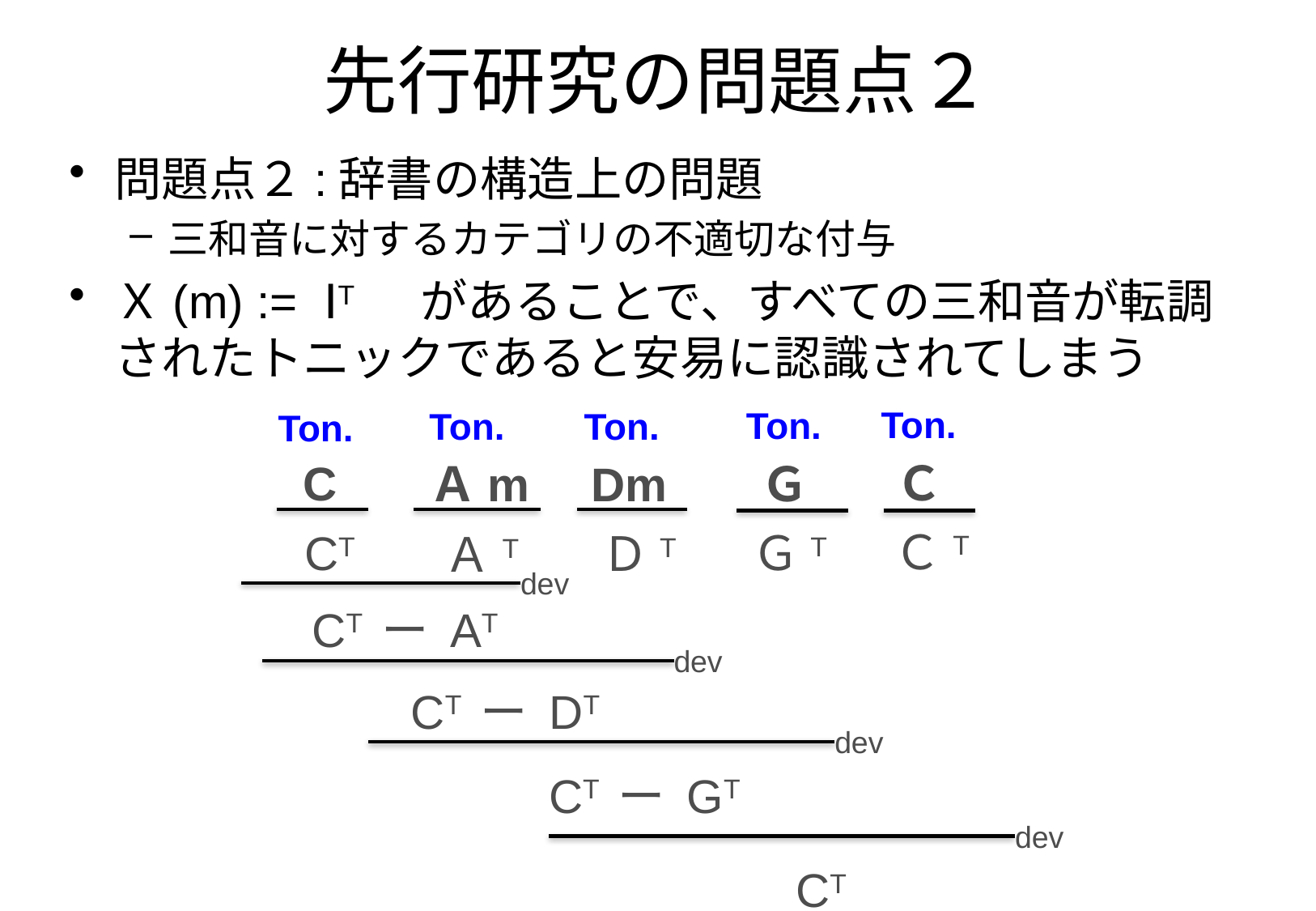

先行研究の問題点２
#
問題点２:辞書の構造上の問題
三和音に対するカテゴリの不適切な付与
Ｘ(m) :=  ⅠT　　があることで、すべての三和音が転調されたトニックであると安易に認識されてしまう

Ton.
Ton.
Ton.
Ton.
Ton.
C
Ｃ
Dm
Ａm
Ｇ
ＣT
ＧT
CT
ＤT
ＡT
dev
CT ー AT
dev
CT ー DT
dev
CT ー GT
dev
CT